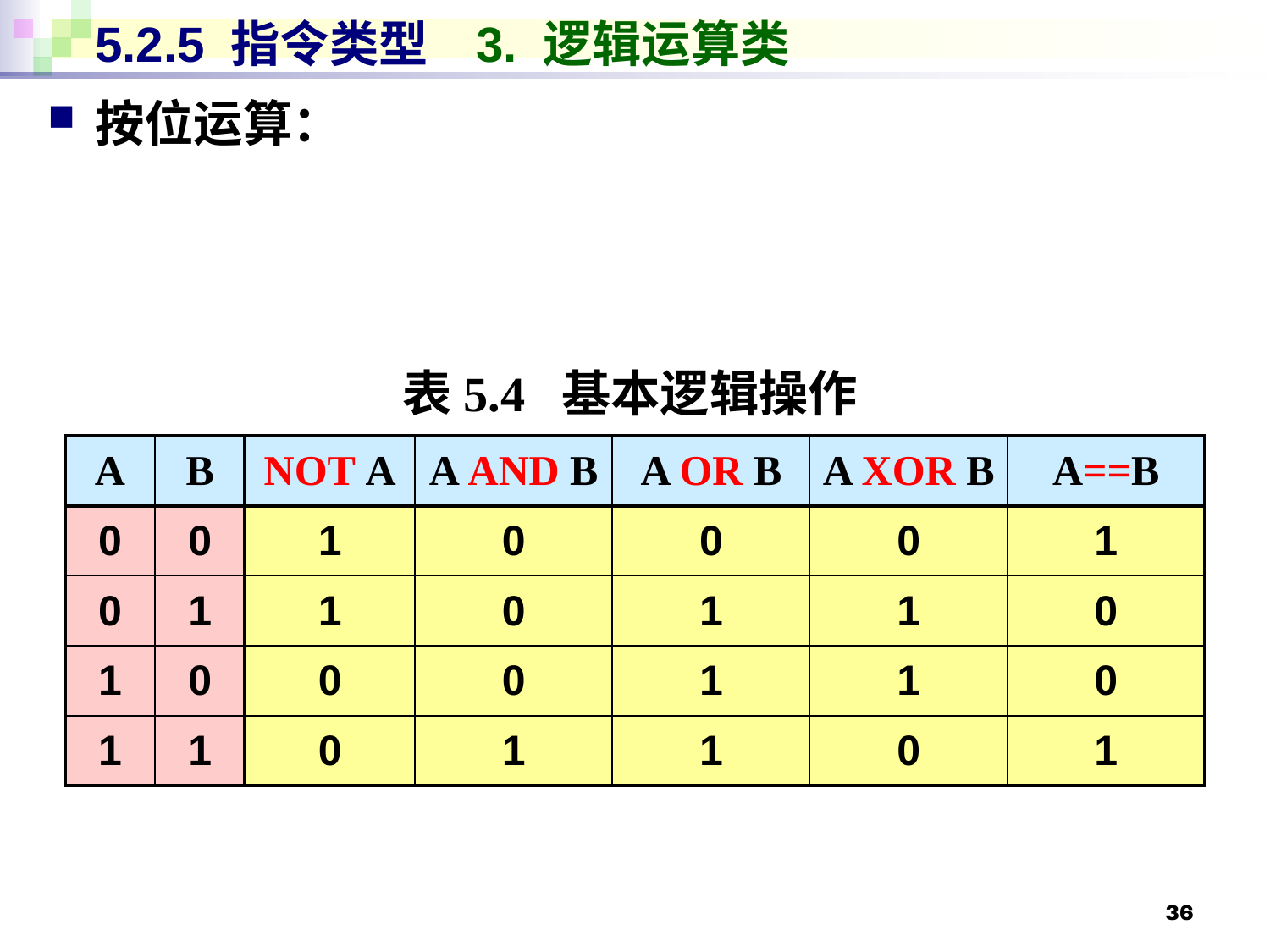

# 5.2.5 指令类型	3. 逻辑运算类
按位运算：
表5.4  基本逻辑操作
| A | B | NOT A | A AND B | A OR B | A XOR B | A==B |
| --- | --- | --- | --- | --- | --- | --- |
| 0 | 0 | 1 | 0 | 0 | 0 | 1 |
| 0 | 1 | 1 | 0 | 1 | 1 | 0 |
| 1 | 0 | 0 | 0 | 1 | 1 | 0 |
| 1 | 1 | 0 | 1 | 1 | 0 | 1 |
36